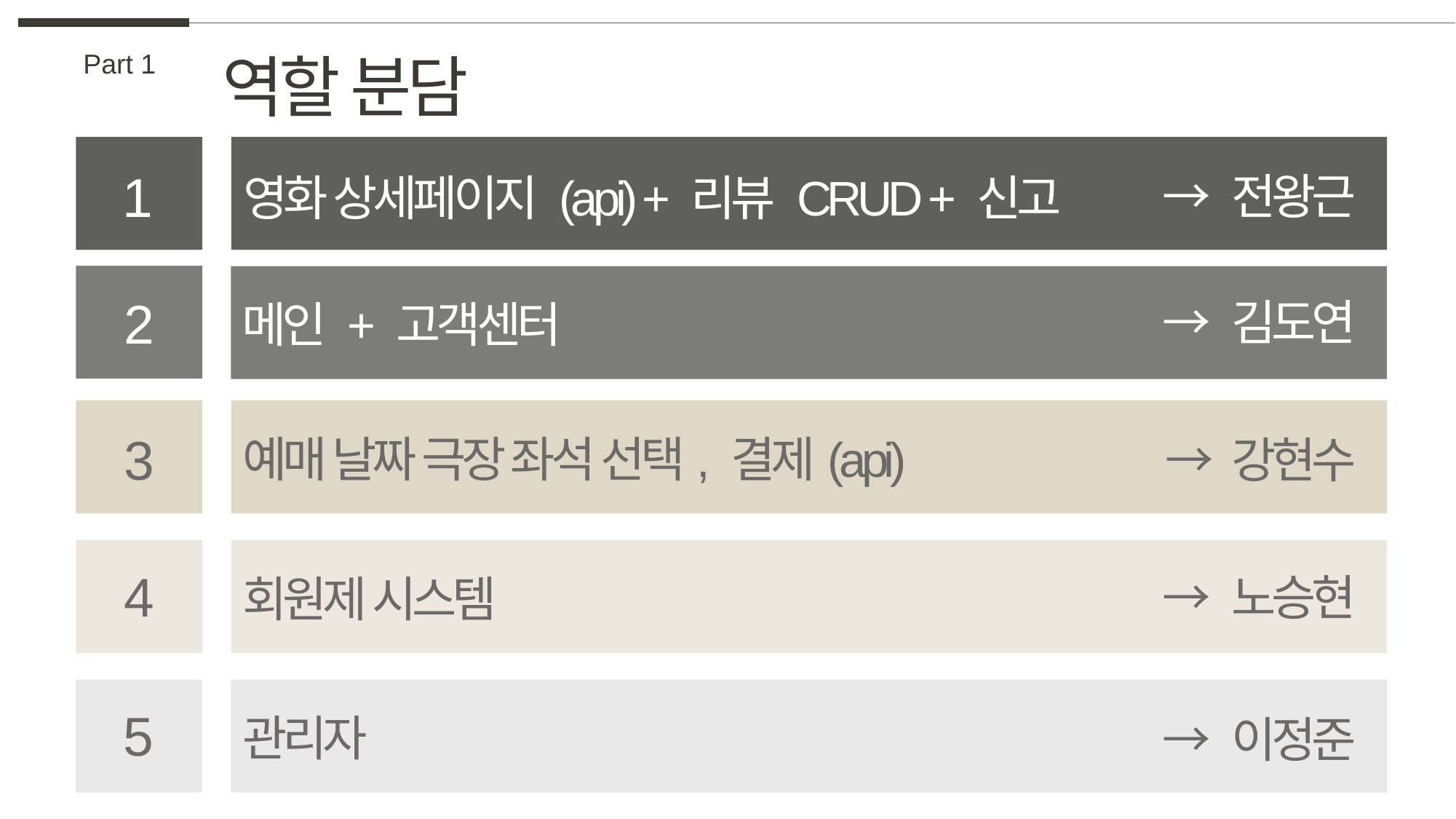

역할 분담
Part 1

1
→ 전왕근
영화 상세페이지 (api) + 리뷰 CRUD + 신고

2
→ 김도연
메인 + 고객센터

3
예매 날짜 극장 좌석 선택, 결제(api)
→ 강현수

4
→ 노승현
회원제 시스템

5
관리자
→ 이정준